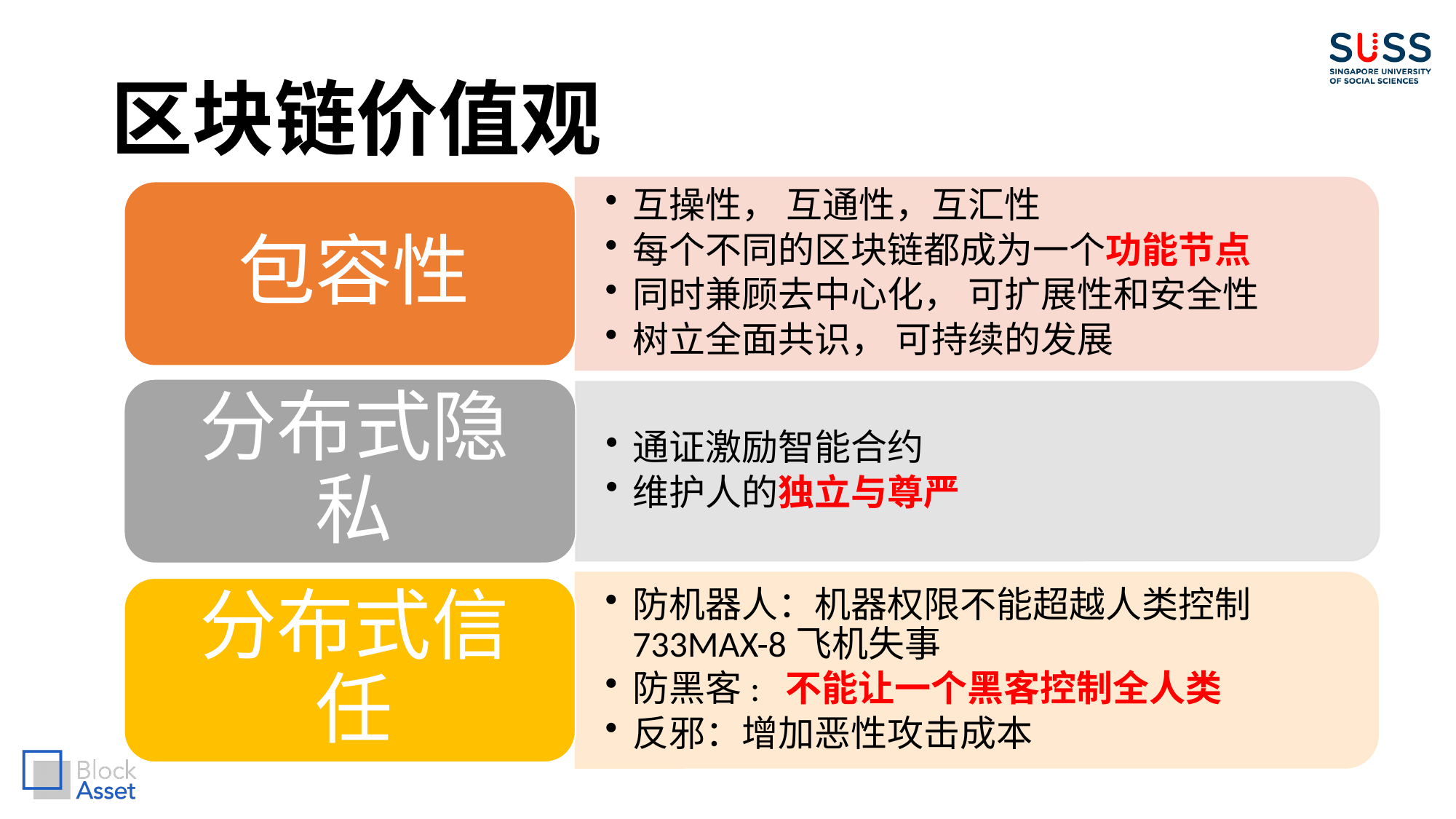

# 区块链价值观
互操性， 互通性，互汇性
每个不同的区块链都成为一个功能节点
同时兼顾去中心化， 可扩展性和安全性
树立全面共识， 可持续的发展
包容性
通证激励智能合约
维护人的独立与尊严
分布式隐私
防机器人：机器权限不能超越人类控制 733MAX-8飞机失事
防黑客:  不能让一个黑客控制全人类
反邪：增加恶性攻击成本
分布式信任